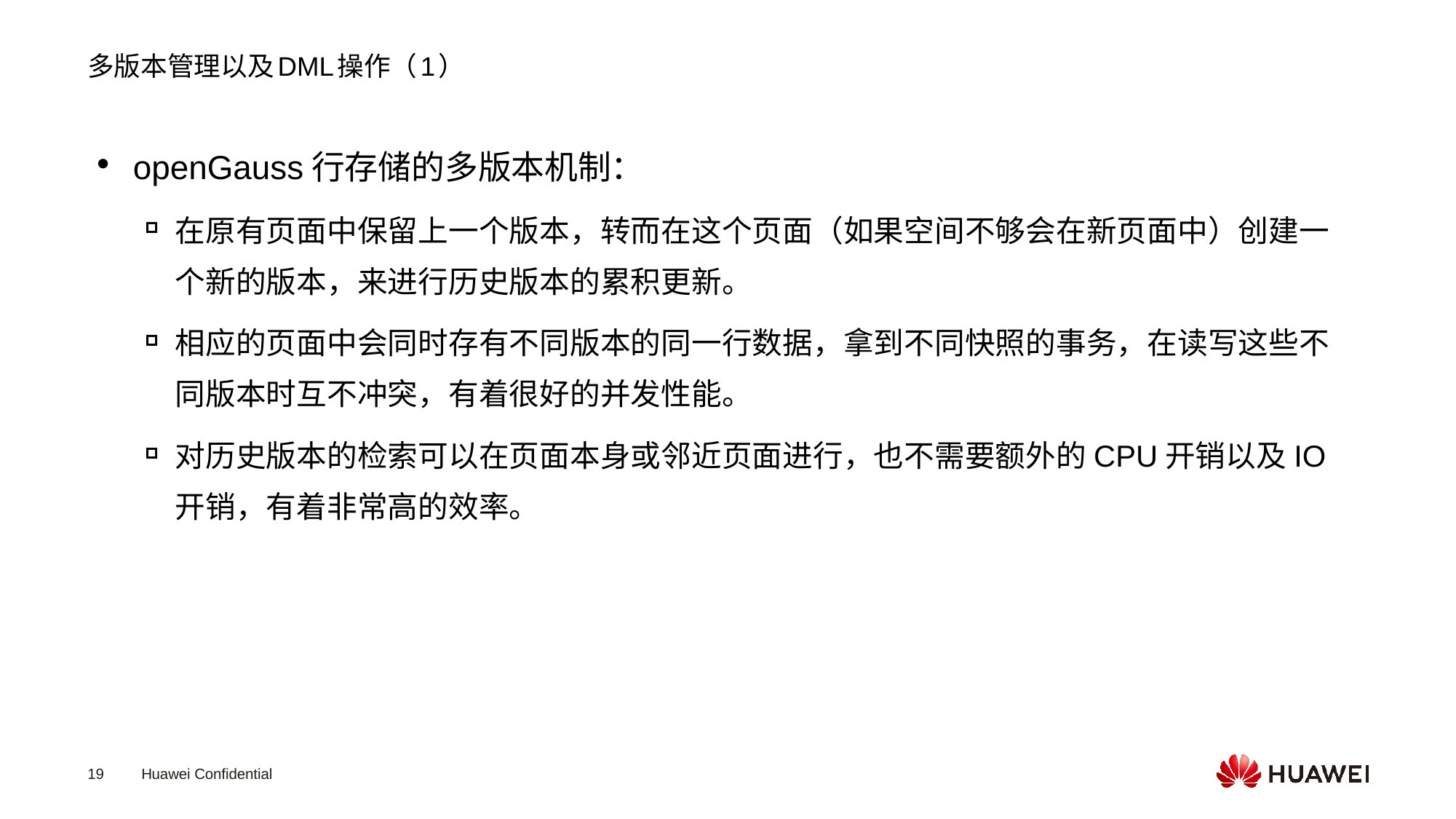

# 多版本管理以及DML操作（1）
openGauss行存储的多版本机制：
在原有页面中保留上一个版本，转而在这个页面（如果空间不够会在新页面中）创建一个新的版本，来进行历史版本的累积更新。
相应的页面中会同时存有不同版本的同一行数据，拿到不同快照的事务，在读写这些不同版本时互不冲突，有着很好的并发性能。
对历史版本的检索可以在页面本身或邻近页面进行，也不需要额外的CPU开销以及IO开销，有着非常高的效率。